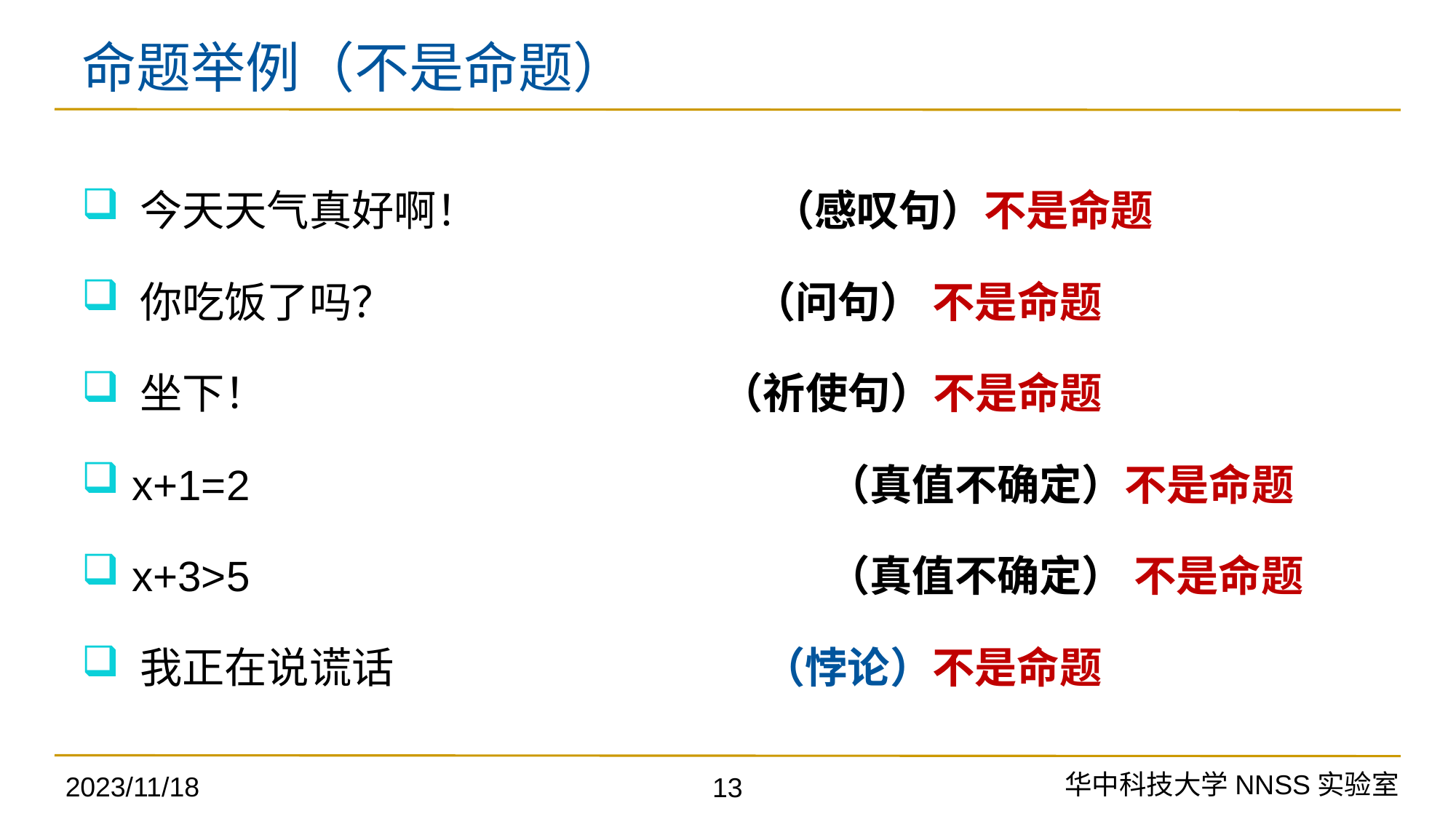

# 命题举例（不是命题）
 今天天气真好啊！                               （感叹句）不是命题
 你吃饭了吗？                                      （问句） 不是命题
 坐下！                                                （祈使句）不是命题
 x+1=2                                                （真值不确定）不是命题
 x+3>5                                                （真值不确定） 不是命题
 我正在说谎话                                       （悖论）不是命题
华中科技大学NNSS实验室
2023/11/18
13